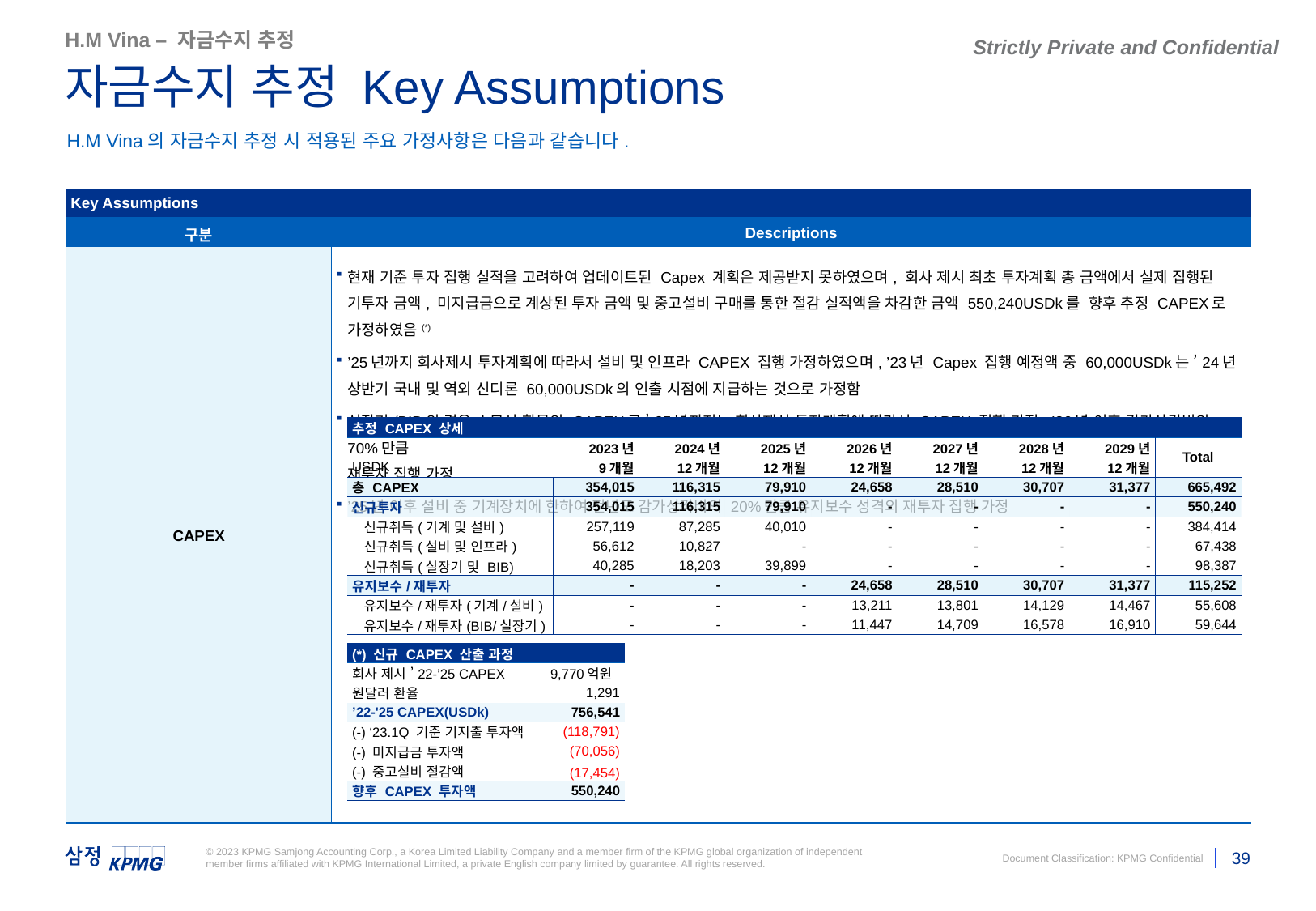

H.M Vina – 자금수지 추정
자금수지 추정 Key Assumptions
H.M Vina의 자금수지 추정 시 적용된 주요 가정사항은 다음과 같습니다.
| Key Assumptions |  |
| --- | --- |
| 구분 | Descriptions |
| CAPEX | 현재 기준 투자 집행 실적을 고려하여 업데이트된 Capex 계획은 제공받지 못하였으며, 회사 제시 최초 투자계획 총 금액에서 실제 집행된 기투자 금액, 미지급금으로 계상된 투자 금액 및 중고설비 구매를 통한 절감 실적액을 차감한 금액 550,240USDk를 향후 추정 CAPEX로 가정하였음(\*) ’25년까지 회사제시 투자계획에 따라서 설비 및 인프라 CAPEX 집행 가정하였으며, ’23년 Capex 집행 예정액 중 60,000USDk는 ’24년 상반기 국내 및 역외 신디론 60,000USDk의 인출 시점에 지급하는 것으로 가정함 실장기/BIB의 경우 소모성 항목의 CAPEX로 ’25년까지는 회사제시 투자계획에 따라서 CAPEX 집행 가정, ’26년 이후 감가상각비의 70%만큼 재투자 집행 가정 ’25년 이후 설비 중 기계장치에 한하여 전년도 감가상각비의 20%만큼 유지보수 성격의 재투자 집행 가정 |
| 추정 CAPEX 상세 |  |  |  |  |  |  |  |  |
| --- | --- | --- | --- | --- | --- | --- | --- | --- |
|  | 2023년 | 2024년 | 2025년 | 2026년 | 2027년 | 2028년 | 2029년 | Total |
| USDK | 9개월 | 12개월 | 12개월 | 12개월 | 12개월 | 12개월 | 12개월 |  |
| 총 CAPEX | 354,015 | 116,315 | 79,910 | 24,658 | 28,510 | 30,707 | 31,377 | 665,492 |
| 신규투자 | 354,015 | 116,315 | 79,910 | - | - | - | - | 550,240 |
| 신규취득(기계 및 설비) | 257,119 | 87,285 | 40,010 | - | - | - | - | 384,414 |
| 신규취득(설비 및 인프라) | 56,612 | 10,827 | - | - | - | - | - | 67,438 |
| 신규취득(실장기 및 BIB) | 40,285 | 18,203 | 39,899 | - | - | - | - | 98,387 |
| 유지보수/재투자 | - | - | - | 24,658 | 28,510 | 30,707 | 31,377 | 115,252 |
| 유지보수/재투자(기계/설비) | - | - | - | 13,211 | 13,801 | 14,129 | 14,467 | 55,608 |
| 유지보수/재투자(BIB/실장기) | - | - | - | 11,447 | 14,709 | 16,578 | 16,910 | 59,644 |
| (\*) 신규 CAPEX 산출 과정 |  |
| --- | --- |
| 회사 제시 ’22-’25 CAPEX | 9,770억원 |
| 원달러 환율 | 1,291 |
| ’22-'25 CAPEX(USDk) | 756,541 |
| (-) ‘23.1Q 기준 기지출 투자액 | (118,791) |
| (-) 미지급금 투자액 | (70,056) |
| (-) 중고설비 절감액 | (17,454) |
| 향후 CAPEX 투자액 | 550,240 |
(TBU)
CAPEX 투자 실적 / 향후 계획 자료수령 후 업데이트 예정
회사제시 투자계획에서 기투자투자금액과 미지급금 등을 차감한 금액을 CAPEX로 가정하였음(등 산출과정)